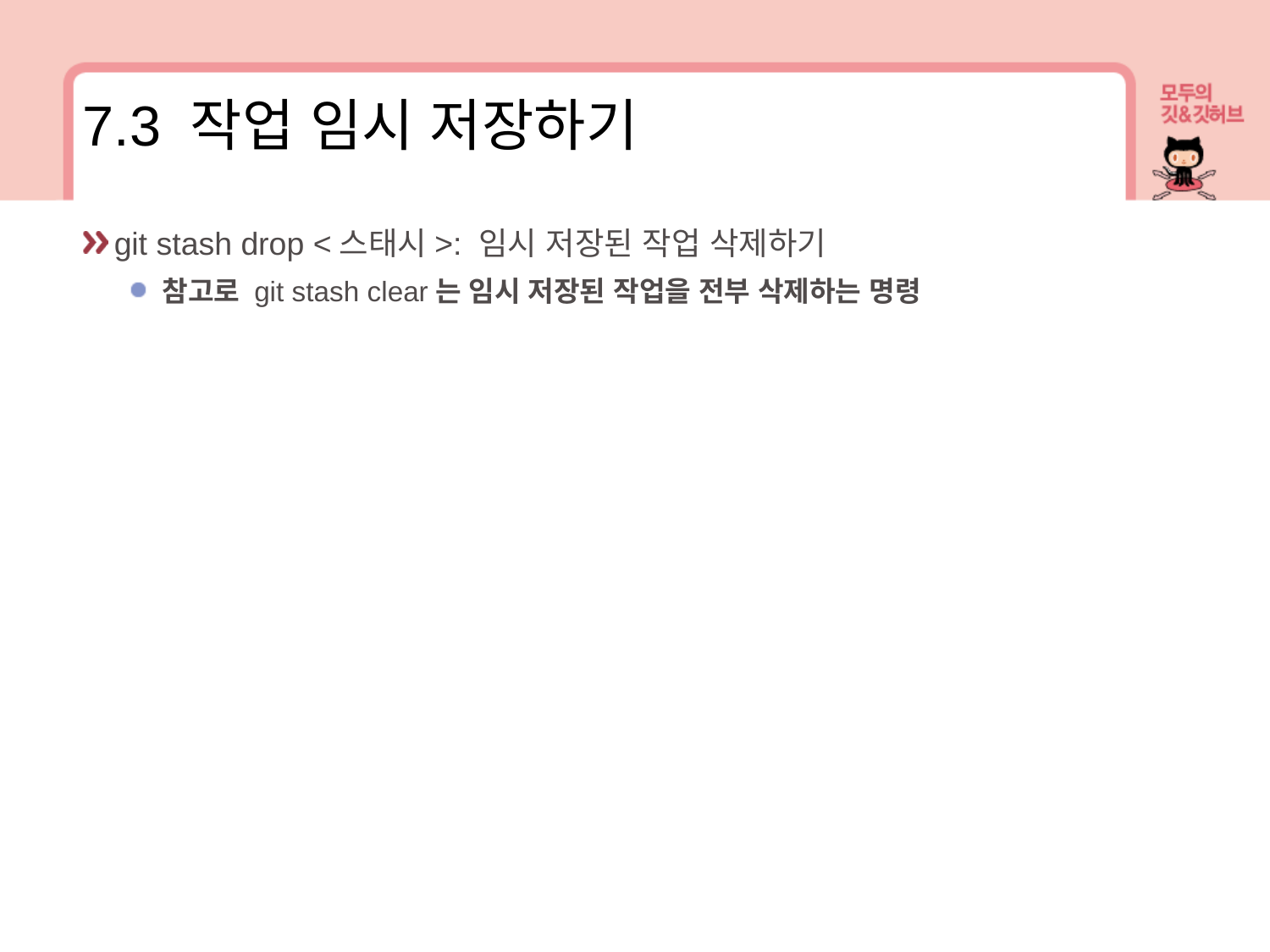

7.3 작업 임시 저장하기
git stash drop <스태시>: 임시 저장된 작업 삭제하기
참고로 git stash clear는 임시 저장된 작업을 전부 삭제하는 명령